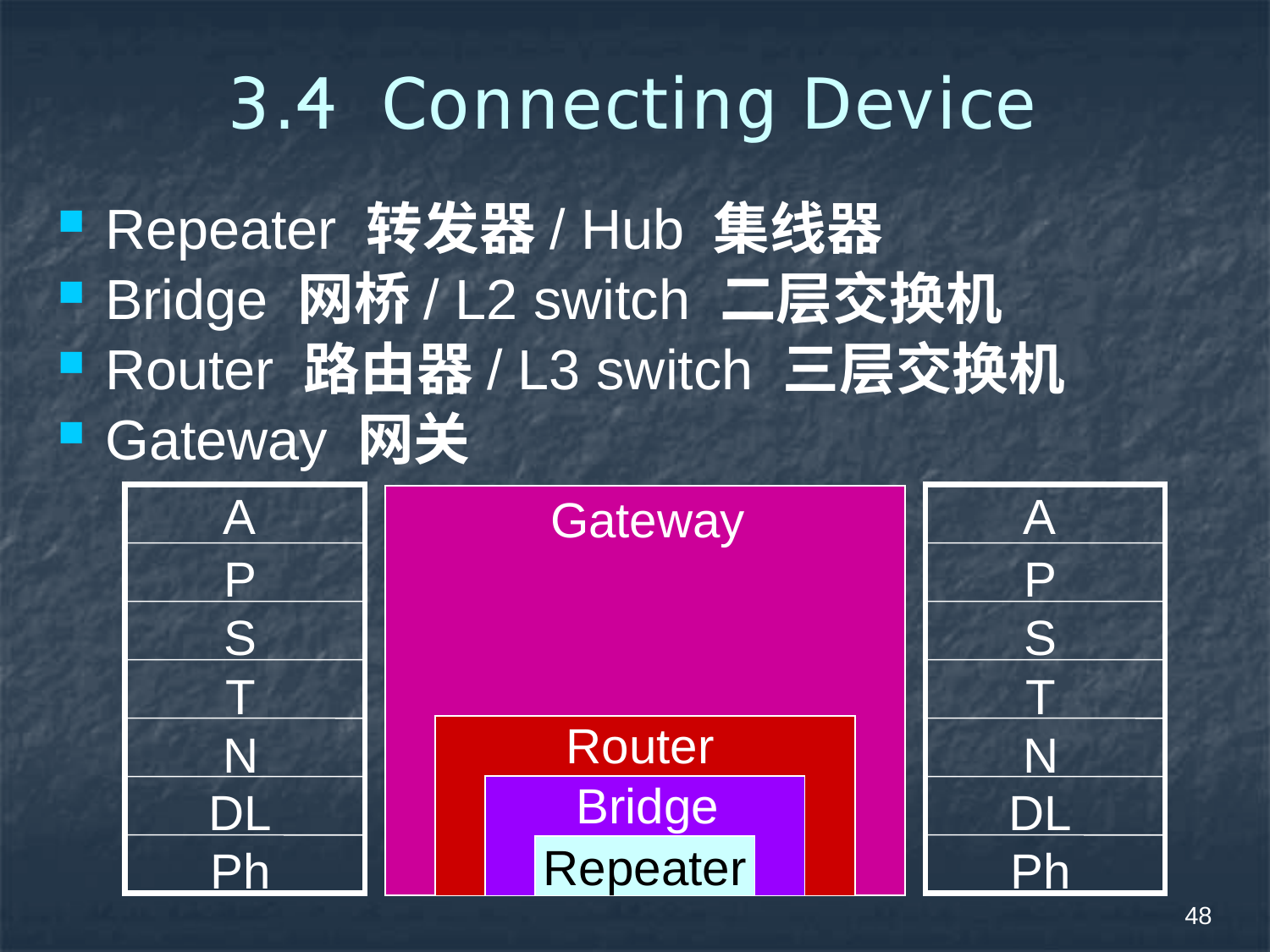

# 3.4  Connecting Device
Repeater 转发器/ Hub 集线器
Bridge 网桥/ L2 switch 二层交换机
Router 路由器/ L3 switch 三层交换机
Gateway 网关

A

P

S

T

N

DL

Ph

A

P

S

T

N

DL

Ph

Gateway

Router

Bridge

Repeater
48